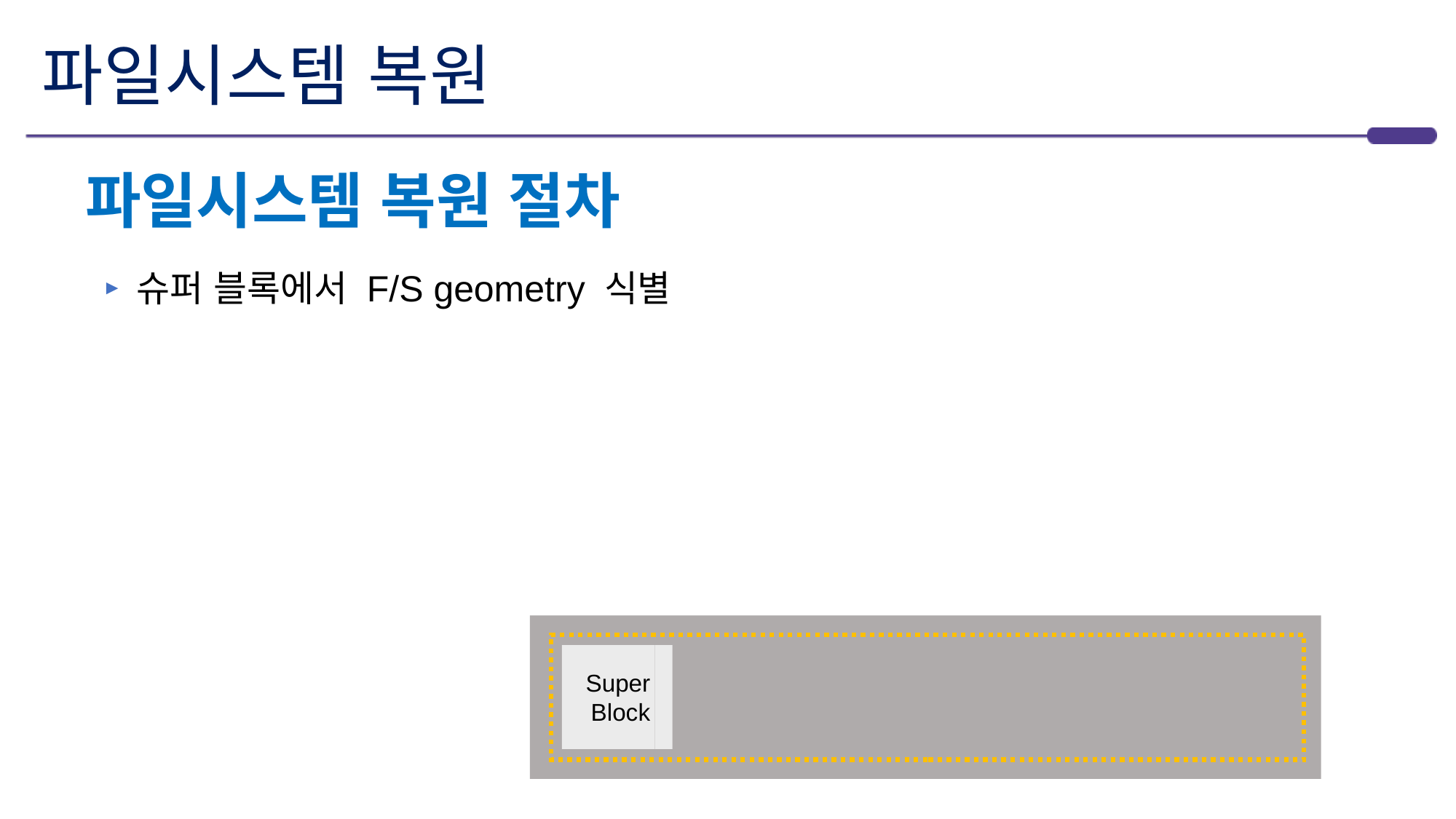

# 파일시스템 복원
파일시스템 복원 절차
슈퍼 블록에서 F/S geometry 식별

Super Block